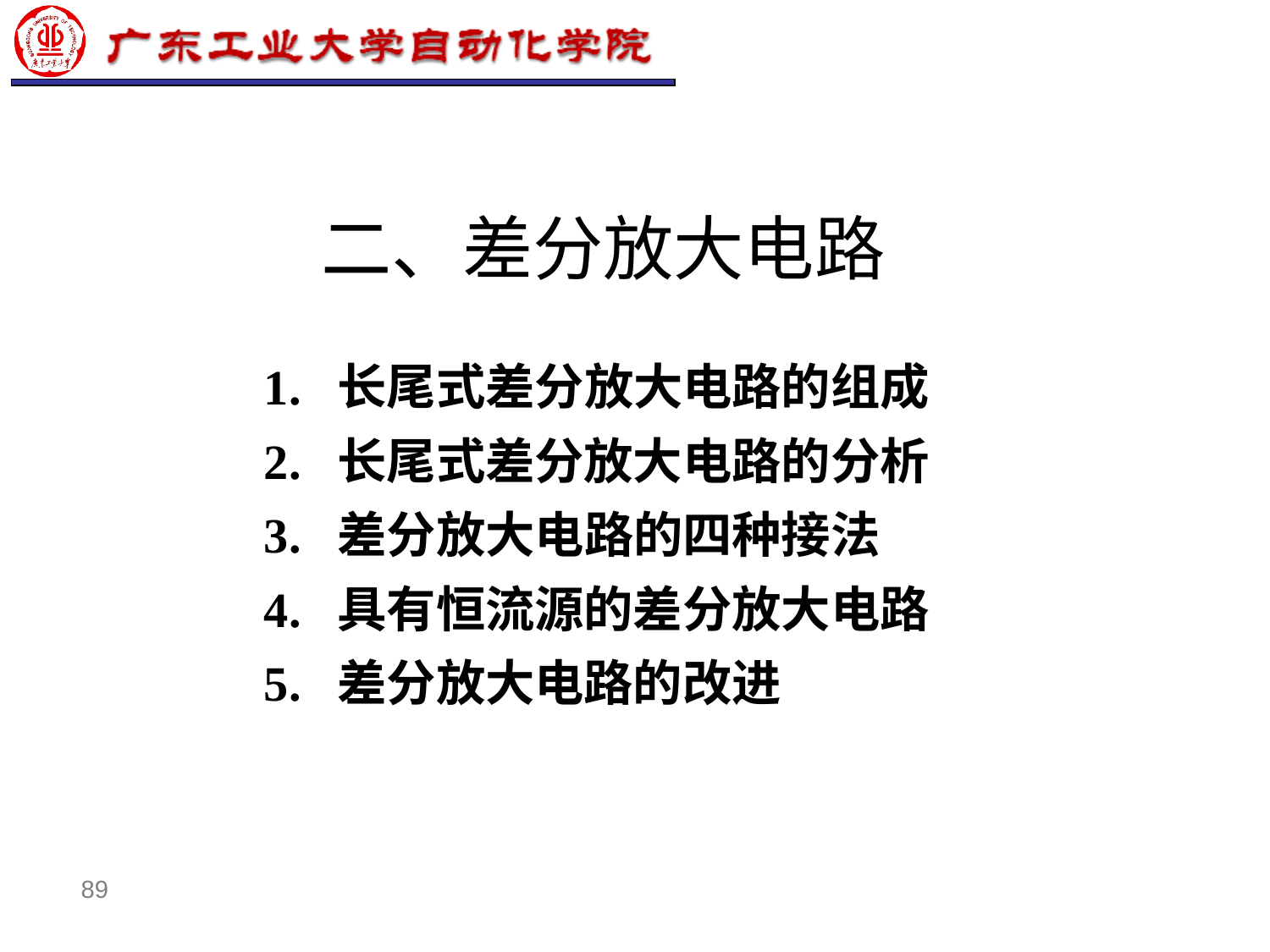

89
# 二、差分放大电路
1.  长尾式差分放大电路的组成
2.  长尾式差分放大电路的分析
3.  差分放大电路的四种接法

4.  具有恒流源的差分放大电路

5.  差分放大电路的改进